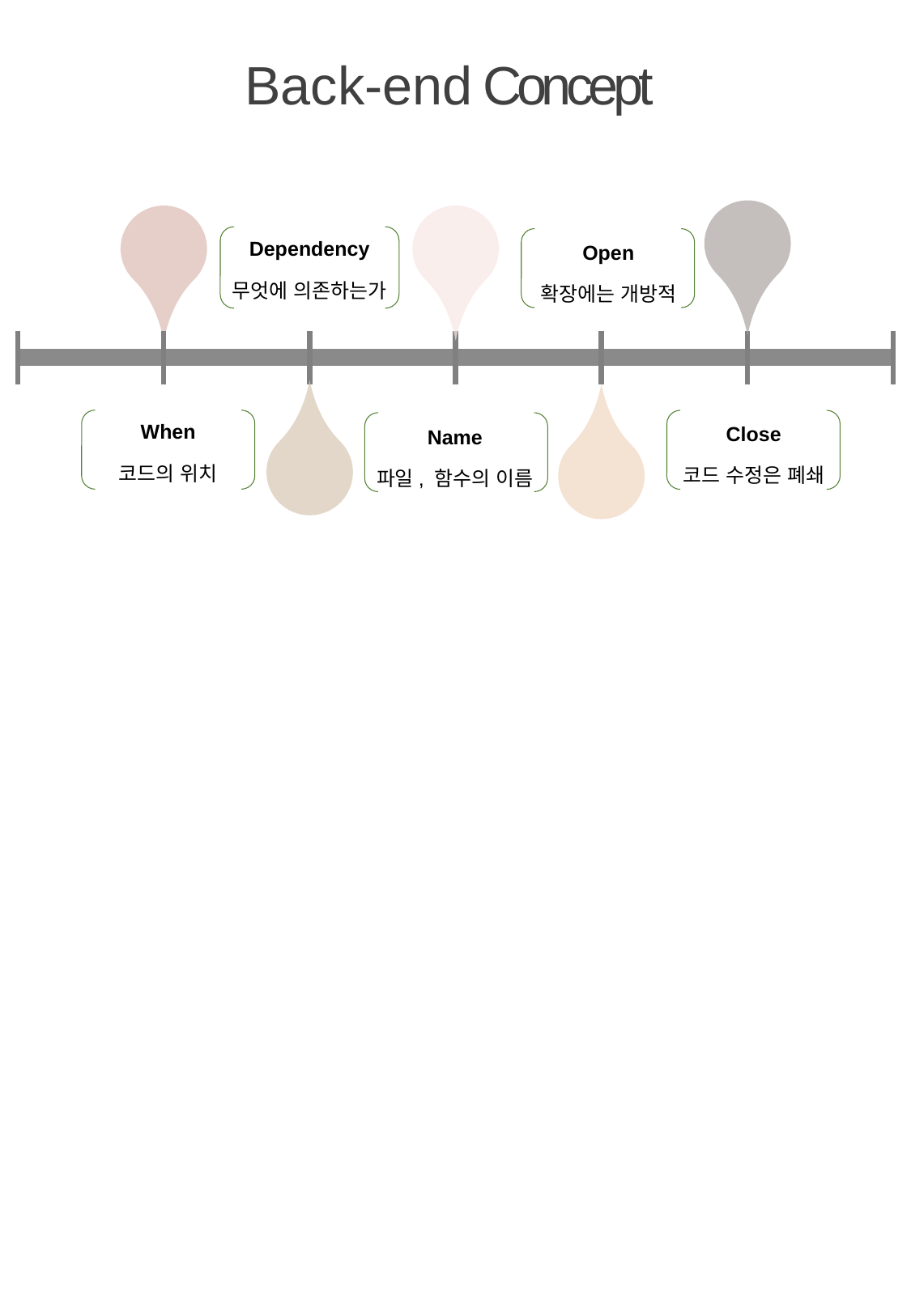

Back-end Concept

Dependency
무엇에 의존하는가
Open
확장에는 개방적

When
코드의 위치
Close
코드 수정은 폐쇄
Name
파일, 함수의 이름